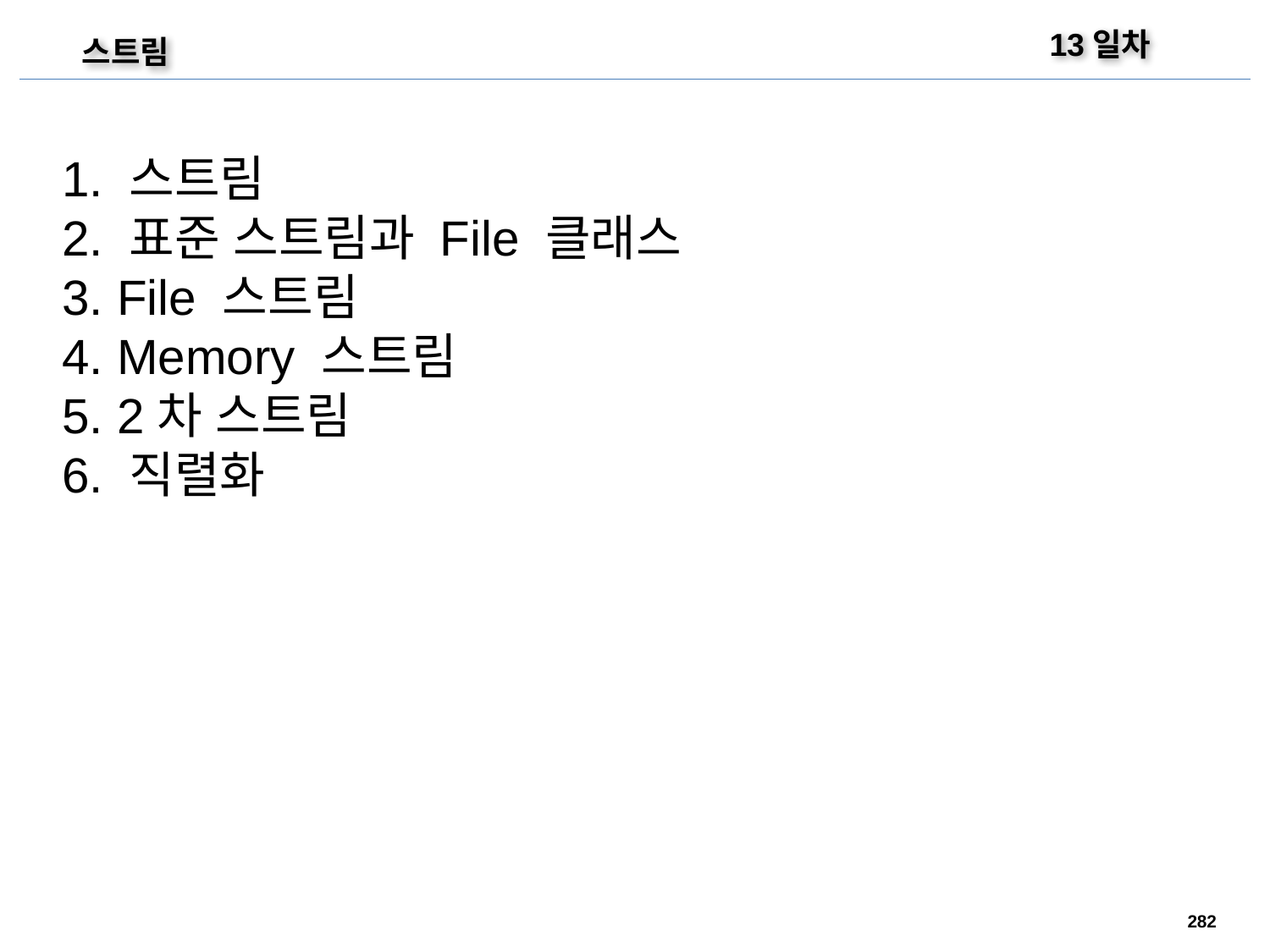

13일차
스트림
1. 스트림
2. 표준 스트림과 File 클래스
3. File 스트림
4. Memory 스트림
5. 2차 스트림
6. 직렬화